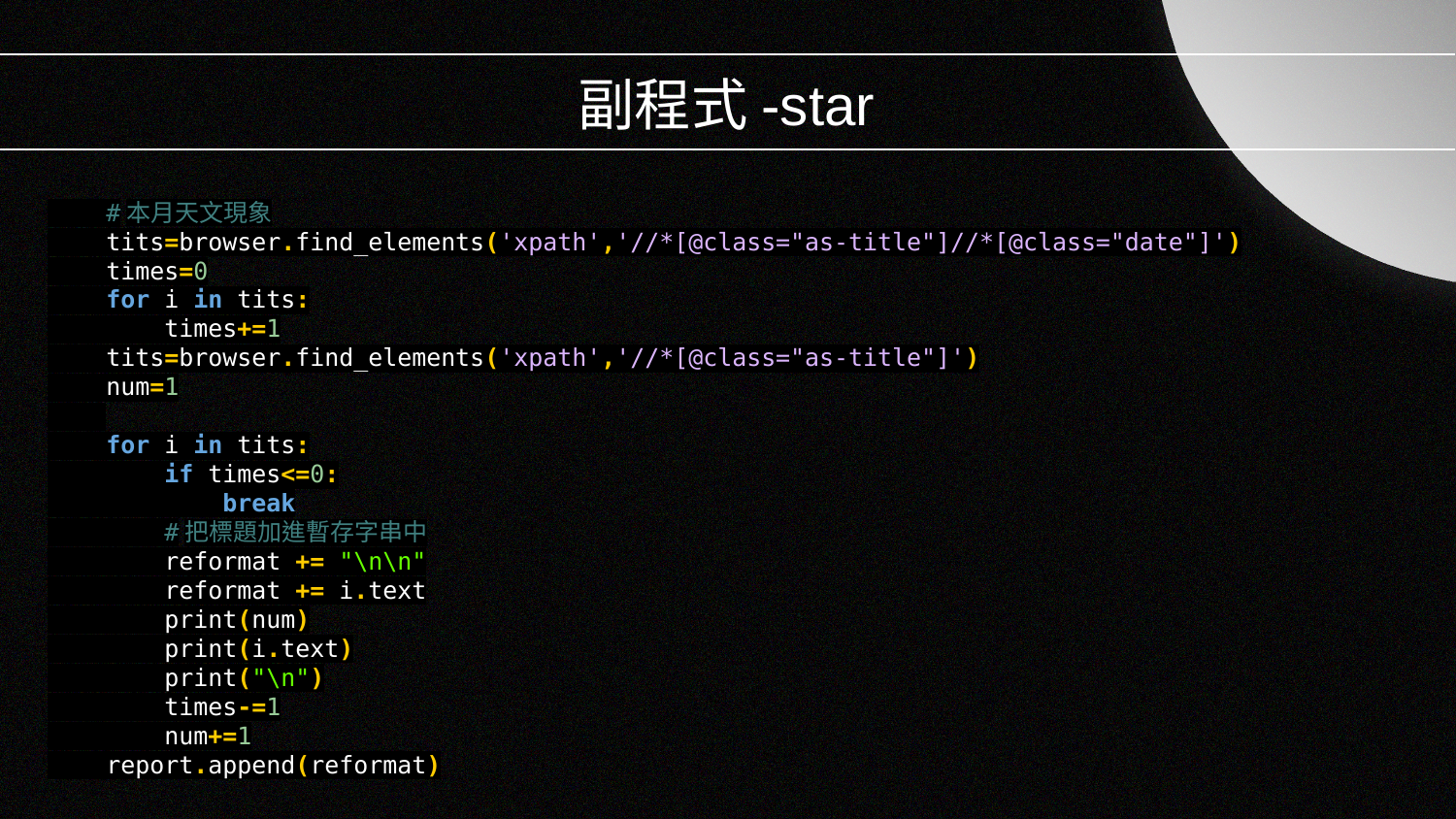

# 副程式-star
    #本月天文現象
    tits=browser.find_elements('xpath','//*[@class="as-title"]//*[@class="date"]')
    times=0
    for i in tits:
        times+=1
    tits=browser.find_elements('xpath','//*[@class="as-title"]')
    num=1

    for i in tits:
        if times<=0:
            break
        #把標題加進暫存字串中
        reformat += "\n\n"
        reformat += i.text
        print(num)
        print(i.text)
        print("\n")
        times-=1
        num+=1
    report.append(reformat)